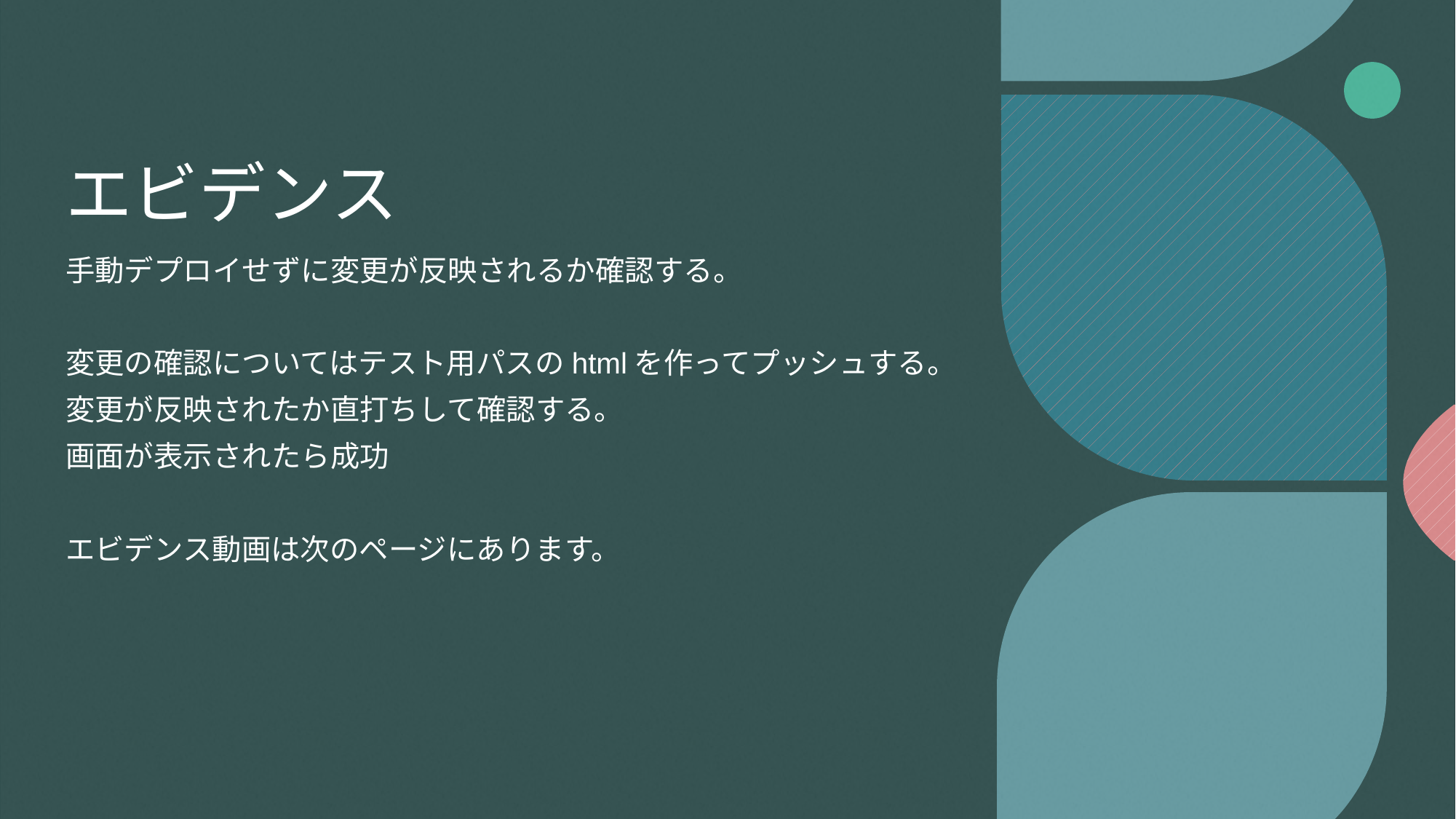

# エビデンス
手動デプロイせずに変更が反映されるか確認する。

変更の確認についてはテスト用パスのhtmlを作ってプッシュする。
変更が反映されたか直打ちして確認する。
画面が表示されたら成功

エビデンス動画は次のページにあります。